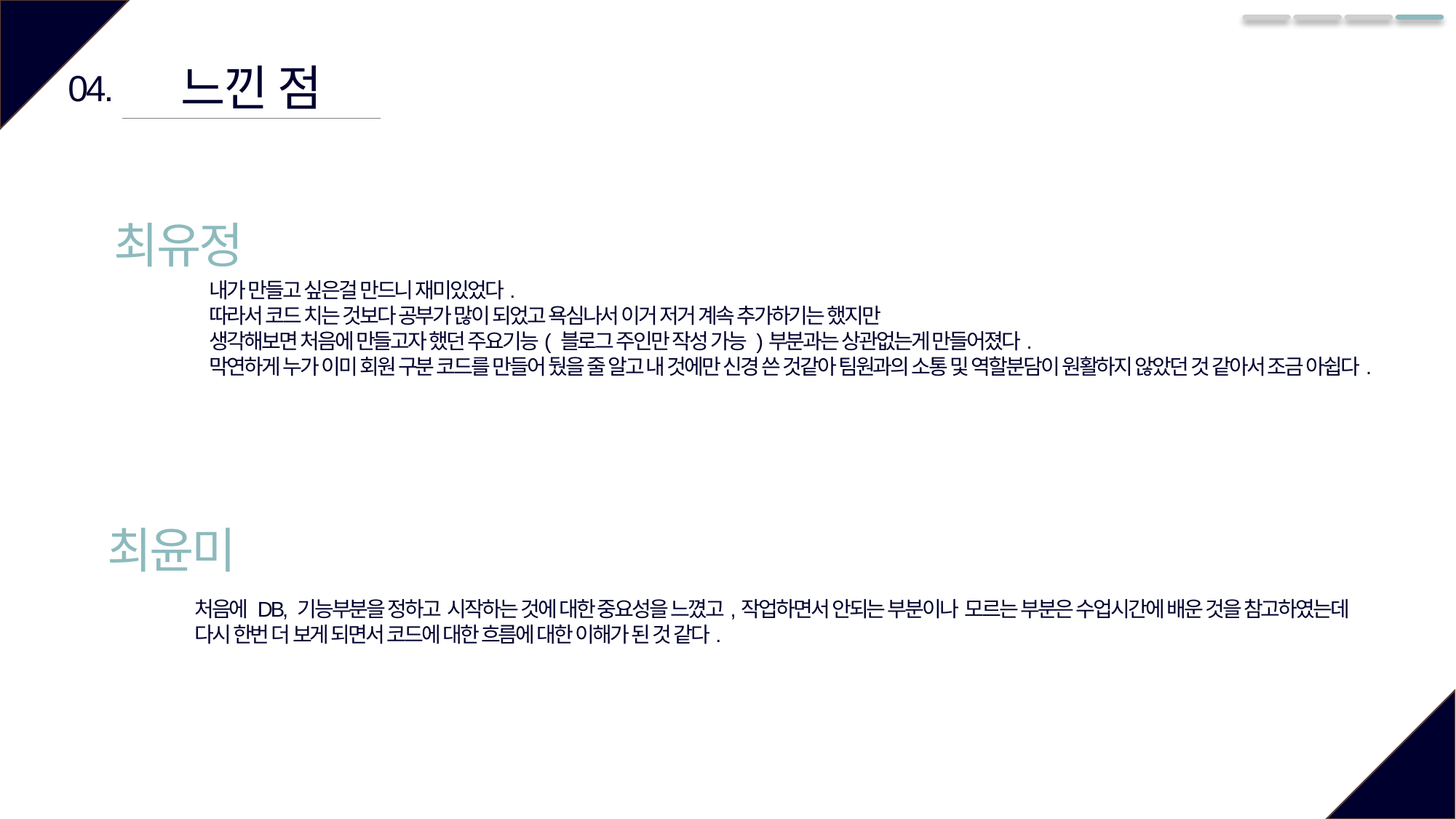

느낀 점
04.
최유정
내가 만들고 싶은걸 만드니 재미있었다.
따라서 코드 치는 것보다 공부가 많이 되었고 욕심나서 이거 저거 계속 추가하기는 했지만
생각해보면 처음에 만들고자 했던 주요기능( 블로그 주인만 작성 가능 )부분과는 상관없는게 만들어졌다.
막연하게 누가 이미 회원 구분 코드를 만들어 뒀을 줄 알고 내 것에만 신경 쓴 것같아 팀원과의 소통 및 역할분담이 원활하지 않았던 것 같아서 조금 아쉽다.
최윤미
처음에 DB, 기능부분을 정하고  시작하는 것에 대한 중요성을 느꼈고,작업하면서 안되는 부분이나  모르는 부분은 수업시간에 배운 것을 참고하였는데
다시 한번 더 보게 되면서 코드에 대한 흐름에 대한 이해가 된 것 같다.